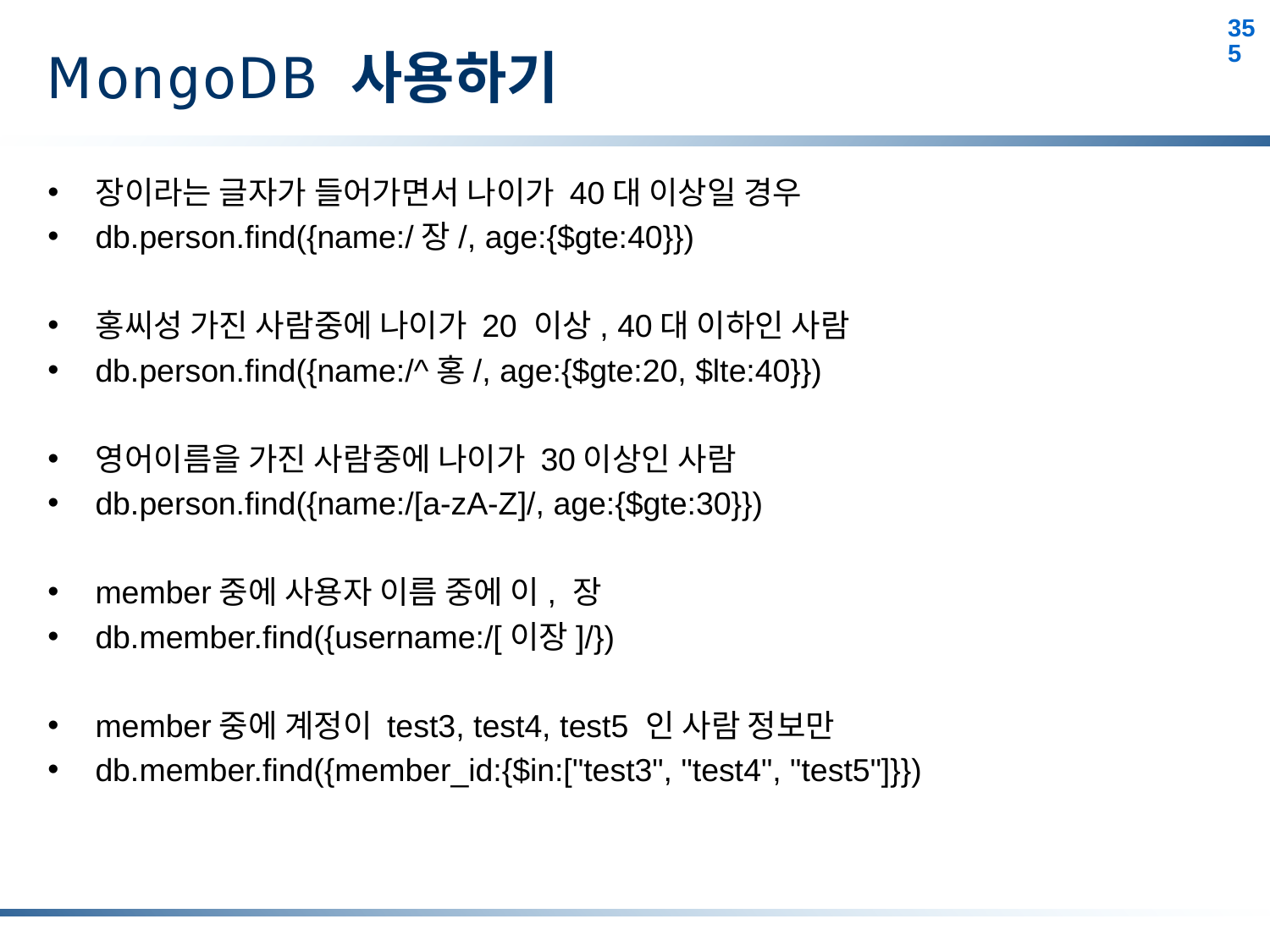

# MongoDB 사용하기
장이라는 글자가 들어가면서 나이가 40대 이상일 경우
db.person.find({name:/장/, age:{$gte:40}})

홍씨성 가진 사람중에 나이가 20 이상, 40대 이하인 사람
db.person.find({name:/^홍/, age:{$gte:20, $lte:40}})

영어이름을 가진 사람중에 나이가 30이상인 사람
db.person.find({name:/[a-zA-Z]/, age:{$gte:30}})

member중에 사용자 이름 중에 이, 장
db.member.find({username:/[이장]/})

member중에 계정이 test3, test4, test5 인 사람 정보만
db.member.find({member_id:{$in:["test3", "test4", "test5"]}})